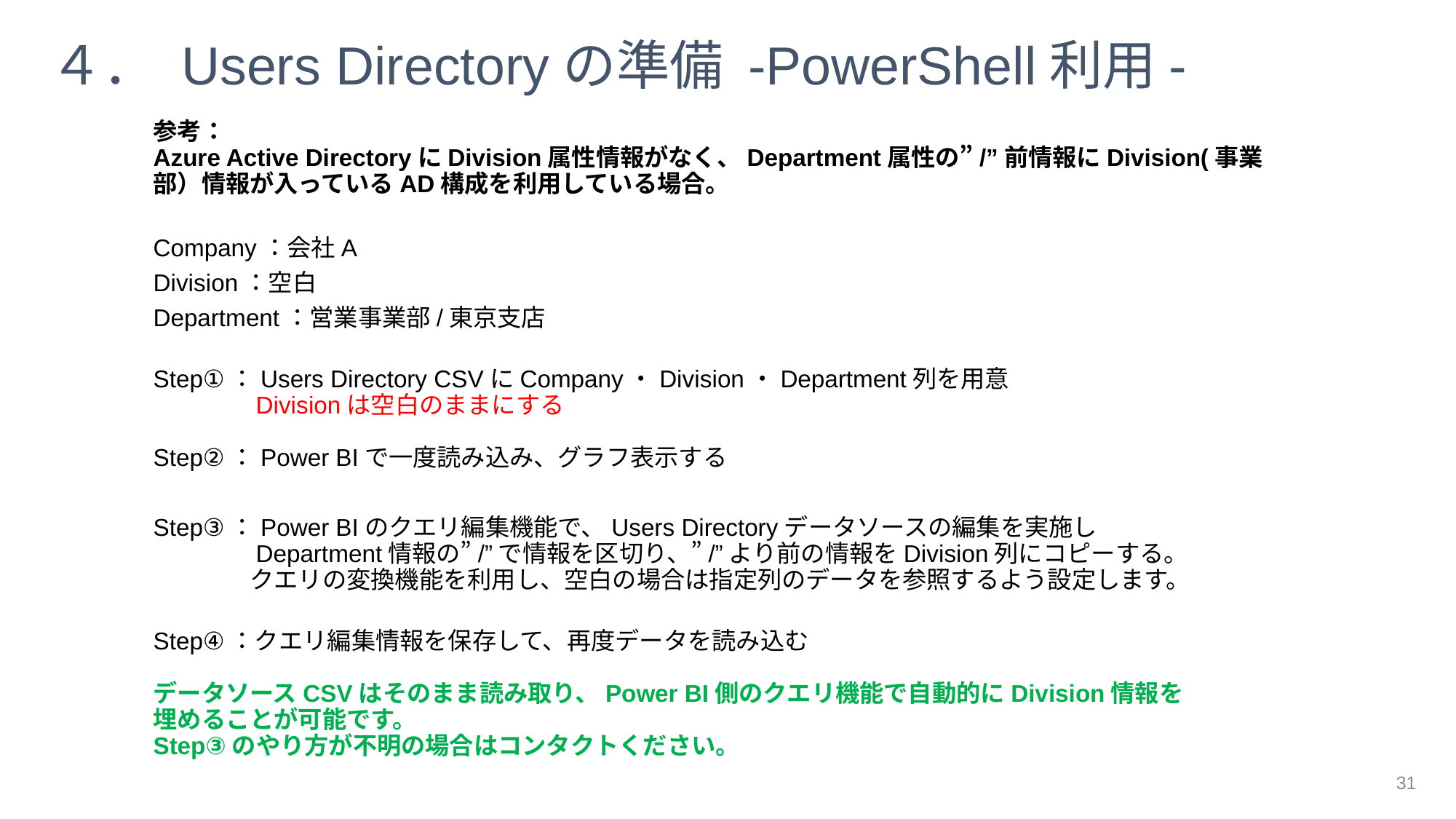

４． Users Directoryの準備 -PowerShell利用-
参考：
Azure Active DirectoryにDivision属性情報がなく、Department属性の”/”前情報にDivision(事業部）情報が入っているAD構成を利用している場合。
Company：会社A
Division：空白
Department：営業事業部/東京支店
Step①：Users Directory CSVにCompany・Division・Department列を用意
　　　　Divisionは空白のままにする
Step②：Power BIで一度読み込み、グラフ表示する

Step③：Power BIのクエリ編集機能で、Users Directoryデータソースの編集を実施し
　　　　Department情報の”/”で情報を区切り、”/”より前の情報をDivision列にコピーする。
　　　　クエリの変換機能を利用し、空白の場合は指定列のデータを参照するよう設定します。
Step④：クエリ編集情報を保存して、再度データを読み込む
データソースCSVはそのまま読み取り、Power BI側のクエリ機能で自動的にDivision情報を
埋めることが可能です。
Step③のやり方が不明の場合はコンタクトください。
31